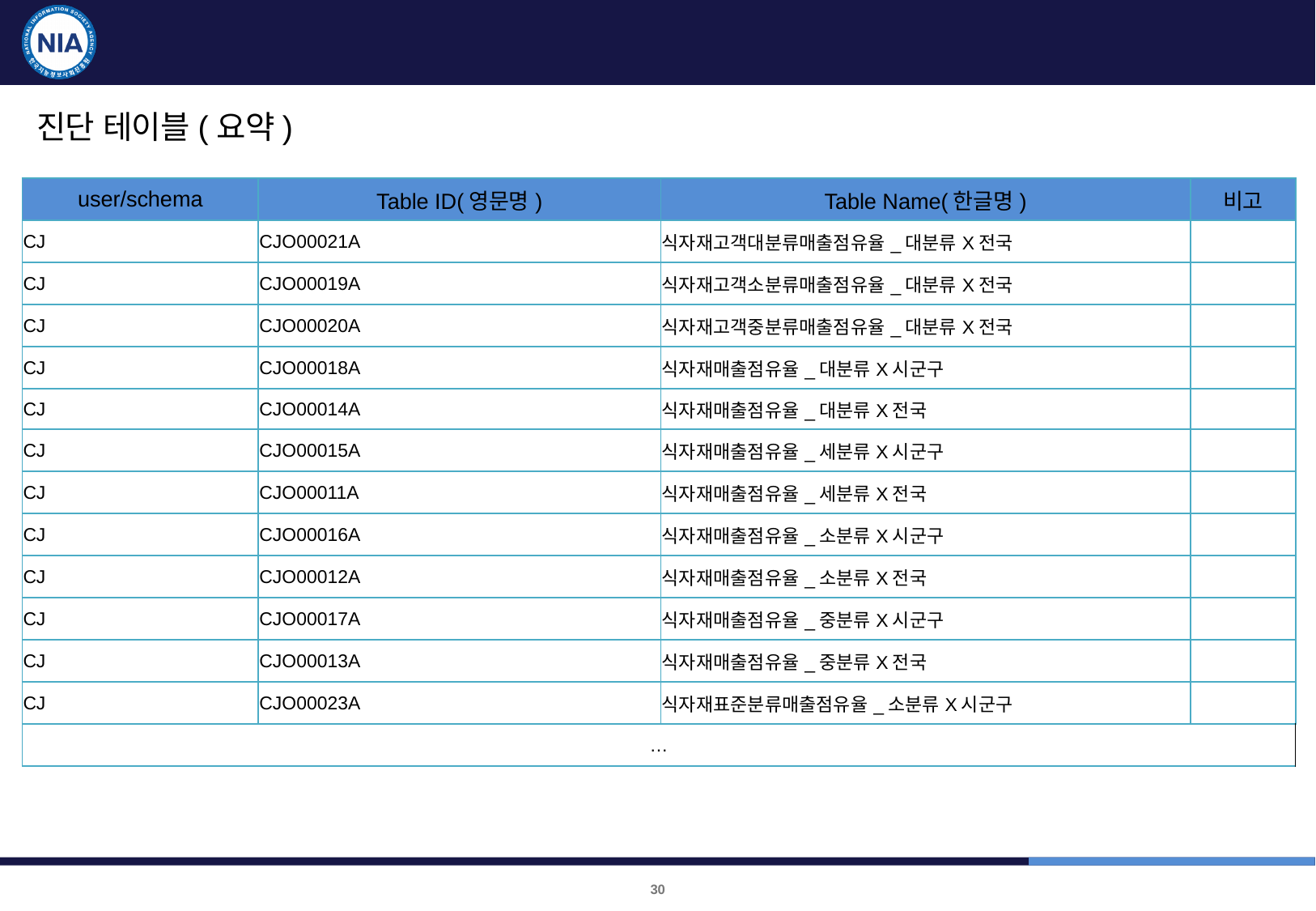

품질진단 대상 및 항목 : 유통소비 플랫폼
진단 테이블(요약)
| user/schema | Table ID(영문명) | Table Name(한글명) | 비고 |
| --- | --- | --- | --- |
| CJ | CJO00021A | 식자재고객대분류매출점유율\_대분류X전국 |  |
| CJ | CJO00019A | 식자재고객소분류매출점유율\_대분류X전국 |  |
| CJ | CJO00020A | 식자재고객중분류매출점유율\_대분류X전국 |  |
| CJ | CJO00018A | 식자재매출점유율\_대분류X시군구 |  |
| CJ | CJO00014A | 식자재매출점유율\_대분류X전국 |  |
| CJ | CJO00015A | 식자재매출점유율\_세분류X시군구 |  |
| CJ | CJO00011A | 식자재매출점유율\_세분류X전국 |  |
| CJ | CJO00016A | 식자재매출점유율\_소분류X시군구 |  |
| CJ | CJO00012A | 식자재매출점유율\_소분류X전국 |  |
| CJ | CJO00017A | 식자재매출점유율\_중분류X시군구 |  |
| CJ | CJO00013A | 식자재매출점유율\_중분류X전국 |  |
| CJ | CJO00023A | 식자재표준분류매출점유율\_소분류X시군구 |  |
| … |  |  |  |